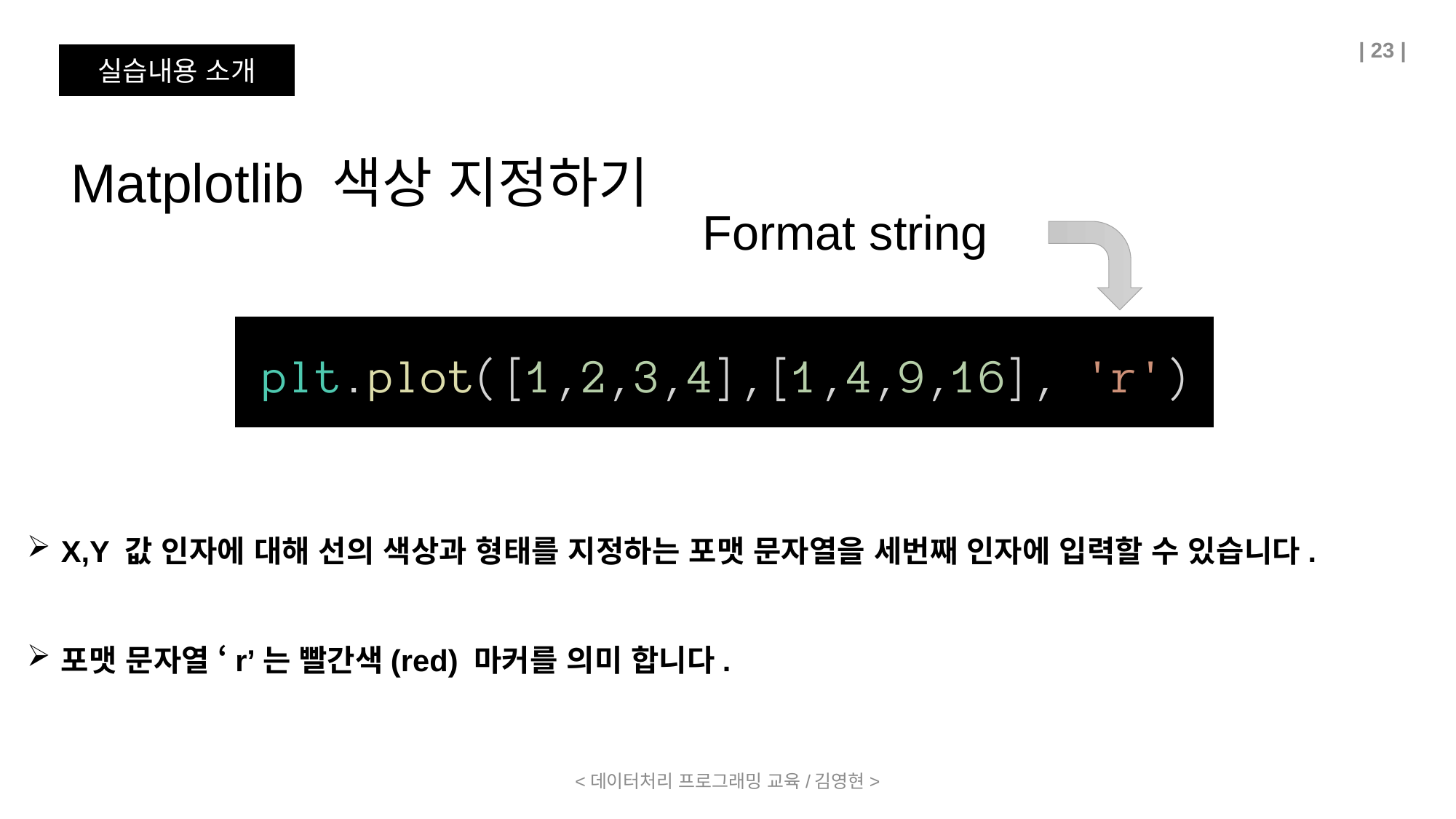

| 23 |
실습내용 소개
Matplotlib 색상 지정하기
Format string

plt.plot([1,2,3,4],[1,4,9,16], 'r')
X,Y 값 인자에 대해 선의 색상과 형태를 지정하는 포맷 문자열을 세번째 인자에 입력할 수 있습니다.
포맷 문자열 ‘r’는 빨간색(red) 마커를 의미 합니다.
<데이터처리 프로그래밍 교육/김영현>